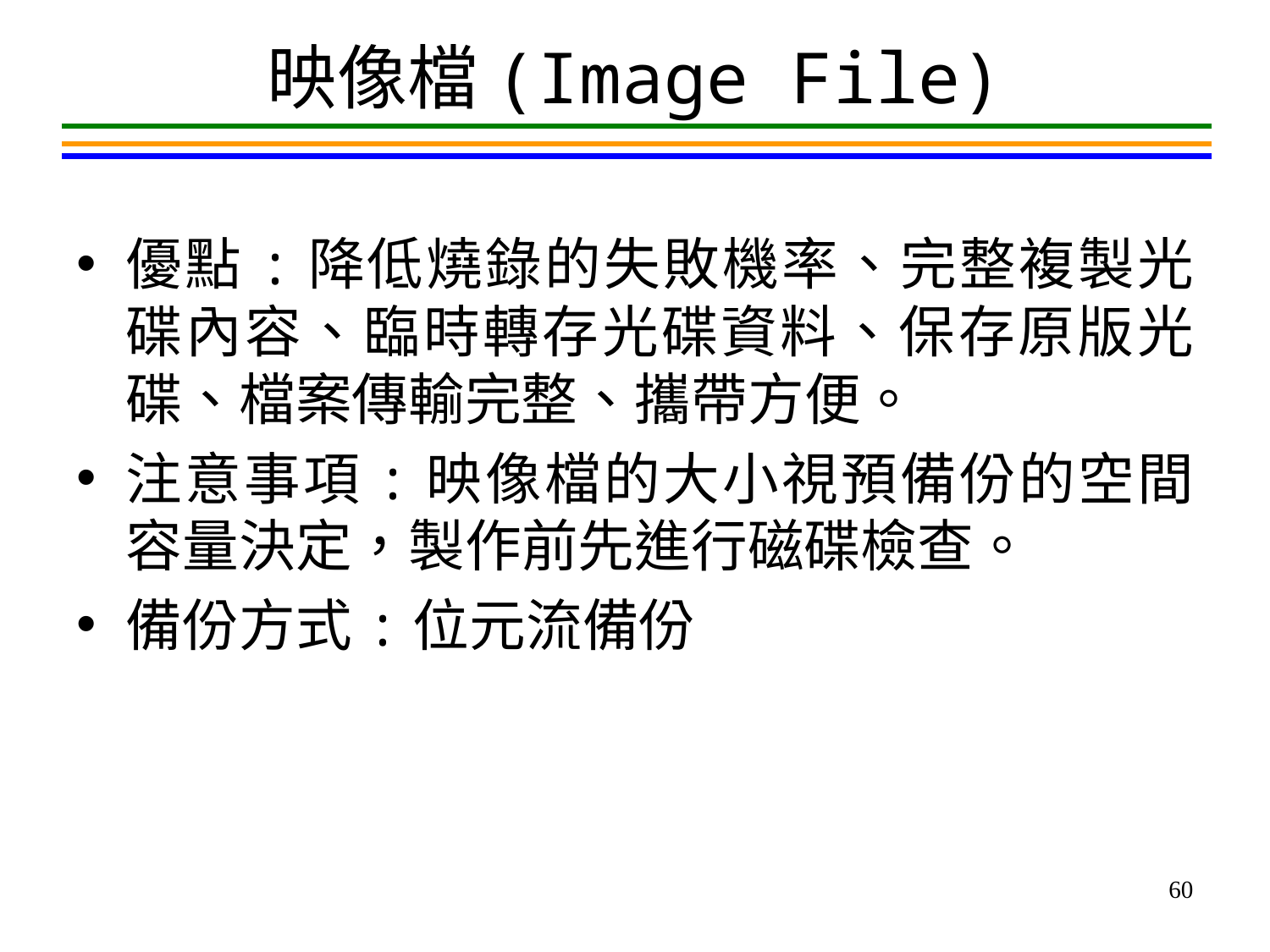

# 映像檔(Image File)
優點:降低燒錄的失敗機率、完整複製光碟內容、臨時轉存光碟資料、保存原版光碟、檔案傳輸完整、攜帶方便。
注意事項:映像檔的大小視預備份的空間容量決定，製作前先進行磁碟檢查。
備份方式:位元流備份
60